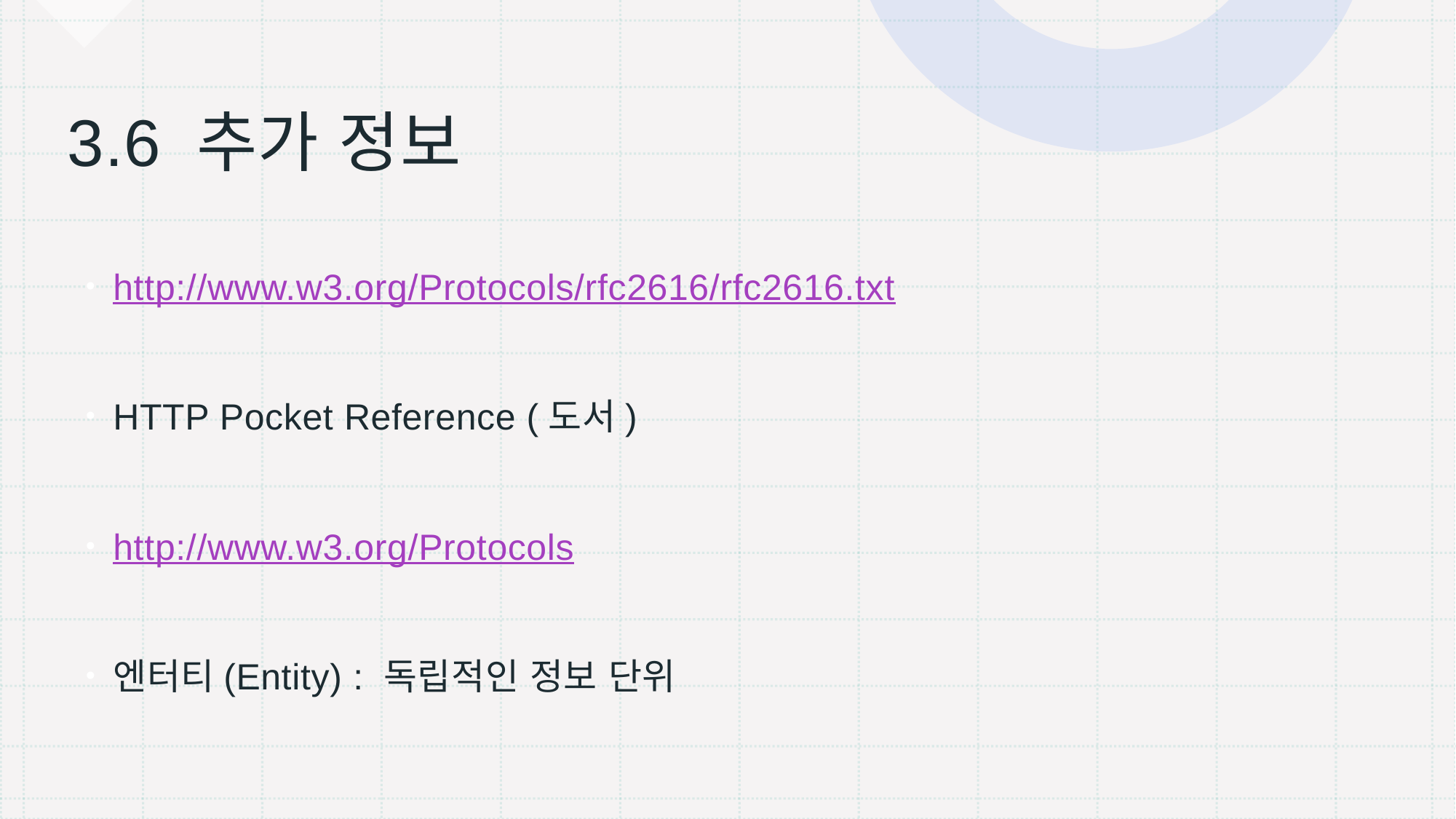

# 3.6 추가 정보

http://www.w3.org/Protocols/rfc2616/rfc2616.txt

HTTP Pocket Reference (도서)

http://www.w3.org/Protocols

엔터티(Entity) : 독립적인 정보 단위